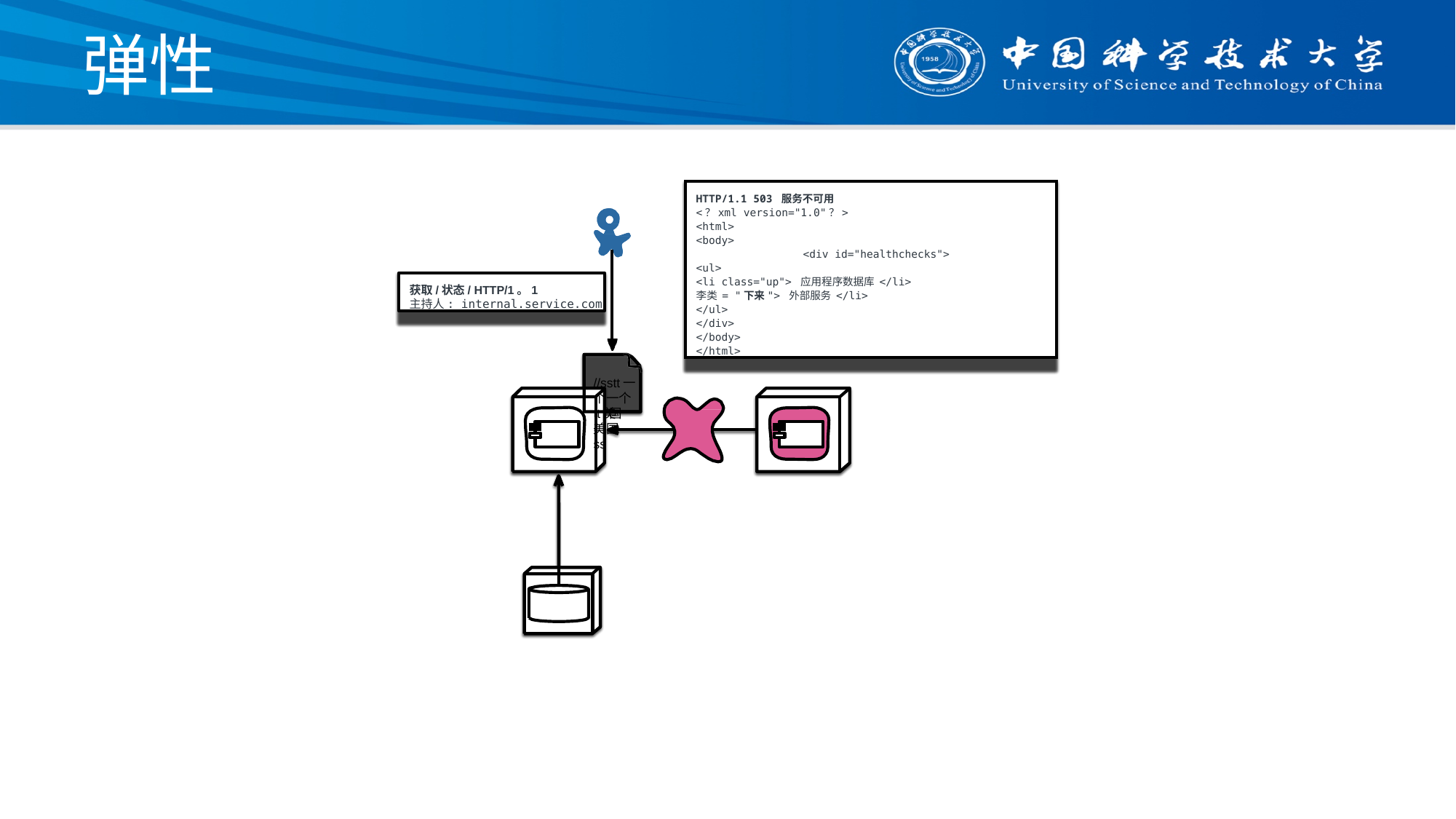

# 弹性

HTTP/1.1 503 服务不可用
<？xml version="1.0"？>
<html>
<body>
<div id="healthchecks">
<ul>
<li class="up"> 应用程序数据库 </li>
李类 = "下来"> 外部服务 </li>
</ul>
</div>
</body>
</html>
HTTP/1.1 200 还行
xml 版本 = "1.0" ?>
<html>
<body>
+ div id = "healthchecks" >
<ul>
<li class="up"> 应用程序 数据库 </li>
李类 = "了"> 外部 服务 </li>
</ul>
</div>
</body>
</html>

获取/状态/ HTTP/1。1
主持人: internal.service.com
获取/状态/ HTTP/1。1
主机： internal.service.com

//sstt一个一个tt美国美国ss

73